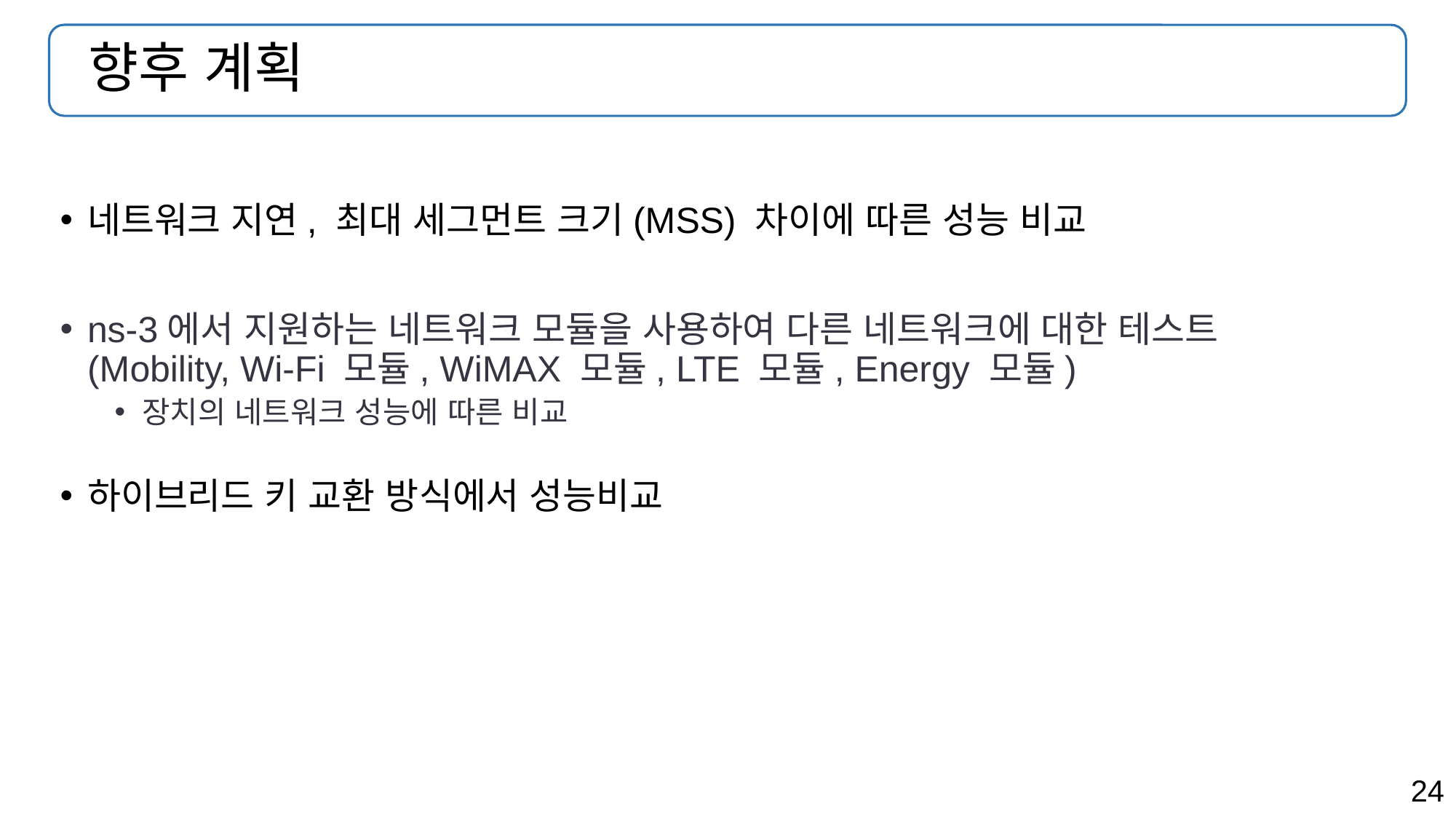

# 향후 계획

네트워크 지연, 최대 세그먼트 크기(MSS) 차이에 따른 성능 비교

ns-3에서 지원하는 네트워크 모듈을 사용하여 다른 네트워크에 대한 테스트
(Mobility, Wi-Fi 모듈, WiMAX 모듈, LTE 모듈, Energy 모듈)
장치의 네트워크 성능에 따른 비교
하이브리드 키 교환 방식에서 성능비교